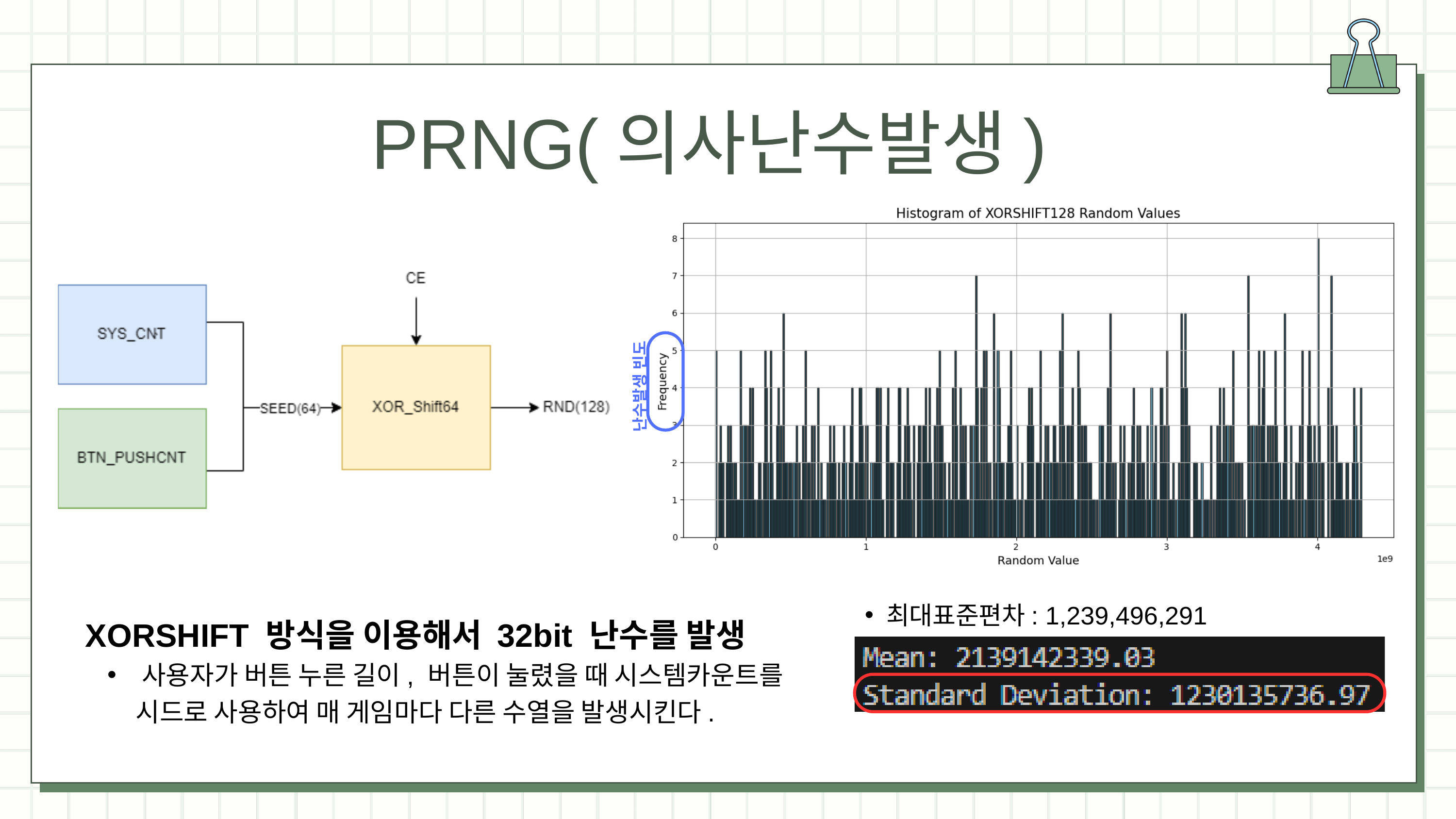

PRNG(의사난수발생)

난수발생 빈도

최대표준편차: 1,239,496,291
XORSHIFT 방식을 이용해서 32bit 난수를 발생
 사용자가 버튼 누른 길이, 버튼이 눌렸을 때 시스템카운트를
 시드로 사용하여 매 게임마다 다른 수열을 발생시킨다.